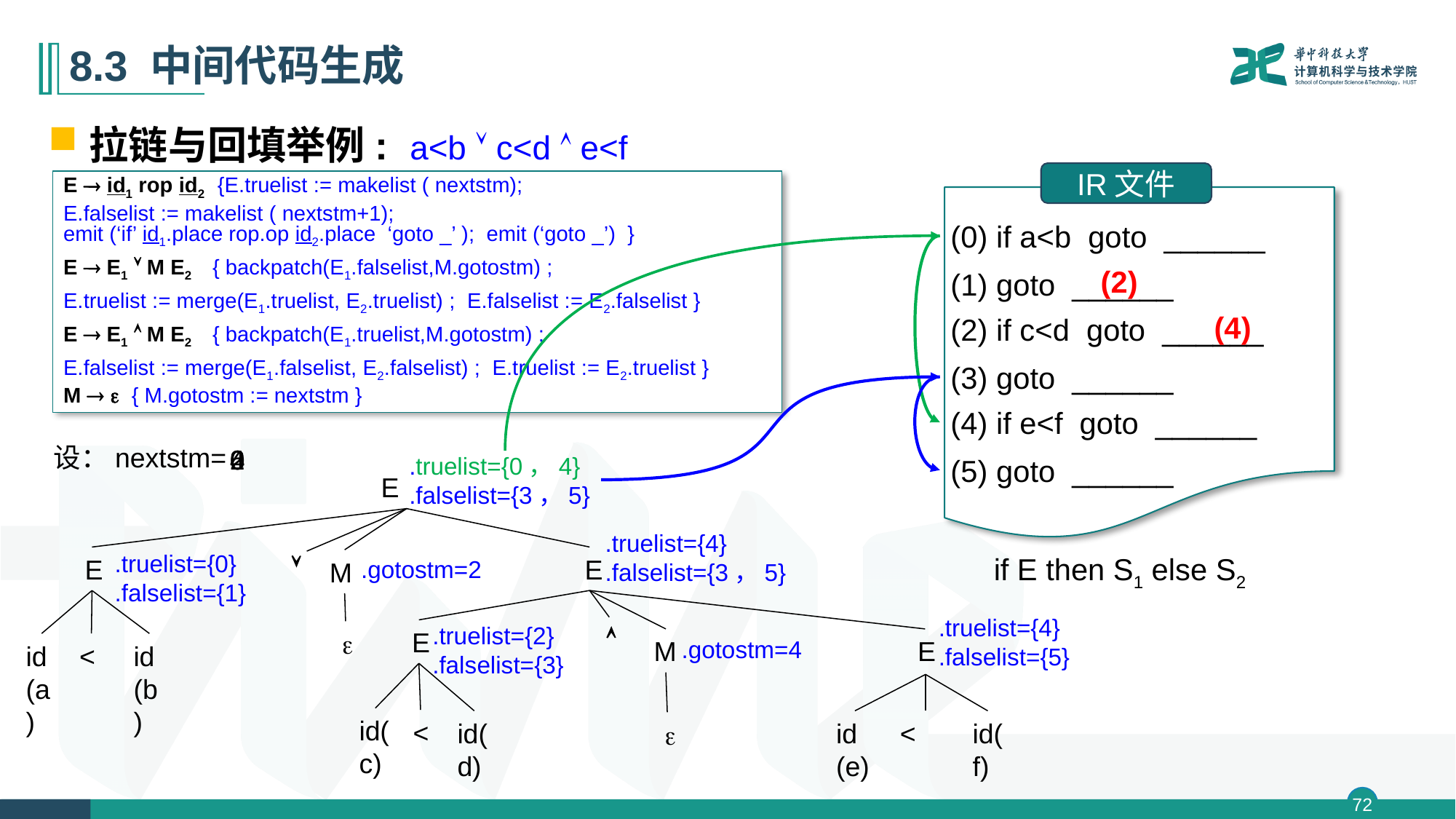

# 8.3 中间代码生成
拉链与回填举例:  a<b ∨ c<d ∧ e<f

IR文件
E → id1 rop id2   {E.truelist := makelist ( nextstm);
E.falselist := makelist ( nextstm+1);
emit (‘if’ id1.place rop.op id2.place  ‘goto _’ );  emit (‘goto _’)  }
E → E1 ∨ M E2      { backpatch(E1.falselist,M.gotostm) ;
E.truelist := merge(E1.truelist, E2.truelist) ;  E.falselist := E2.falselist }
E → E1 ∧ M E2      { backpatch(E1.truelist,M.gotostm) ;
E.falselist := merge(E1.falselist, E2.falselist) ;  E.truelist := E2.truelist }
M → ε  { M.gotostm := nextstm }

(0) if a<b  goto  ______
(2)
(1) goto  ______
(4)
(2) if c<d  goto  ______
(3) goto  ______
(4) if e<f  goto  ______
设：nextstm=
0
2
4
6
(5) goto  ______
.truelist={0，4}
.falselist={3，5}
E
.truelist={4}
.falselist={3，5}
if E then S1 else S2
E
E
.truelist={0}
.falselist={1}
M
∨
.gotostm=2
.truelist={4}
.falselist={5}
∧
E
.truelist={2}
.falselist={3}
ε
E
M
id
(a)
<
id
(b)
.gotostm=4
id(c)
<
id(d)
id
(e)
<
id(f)
ε